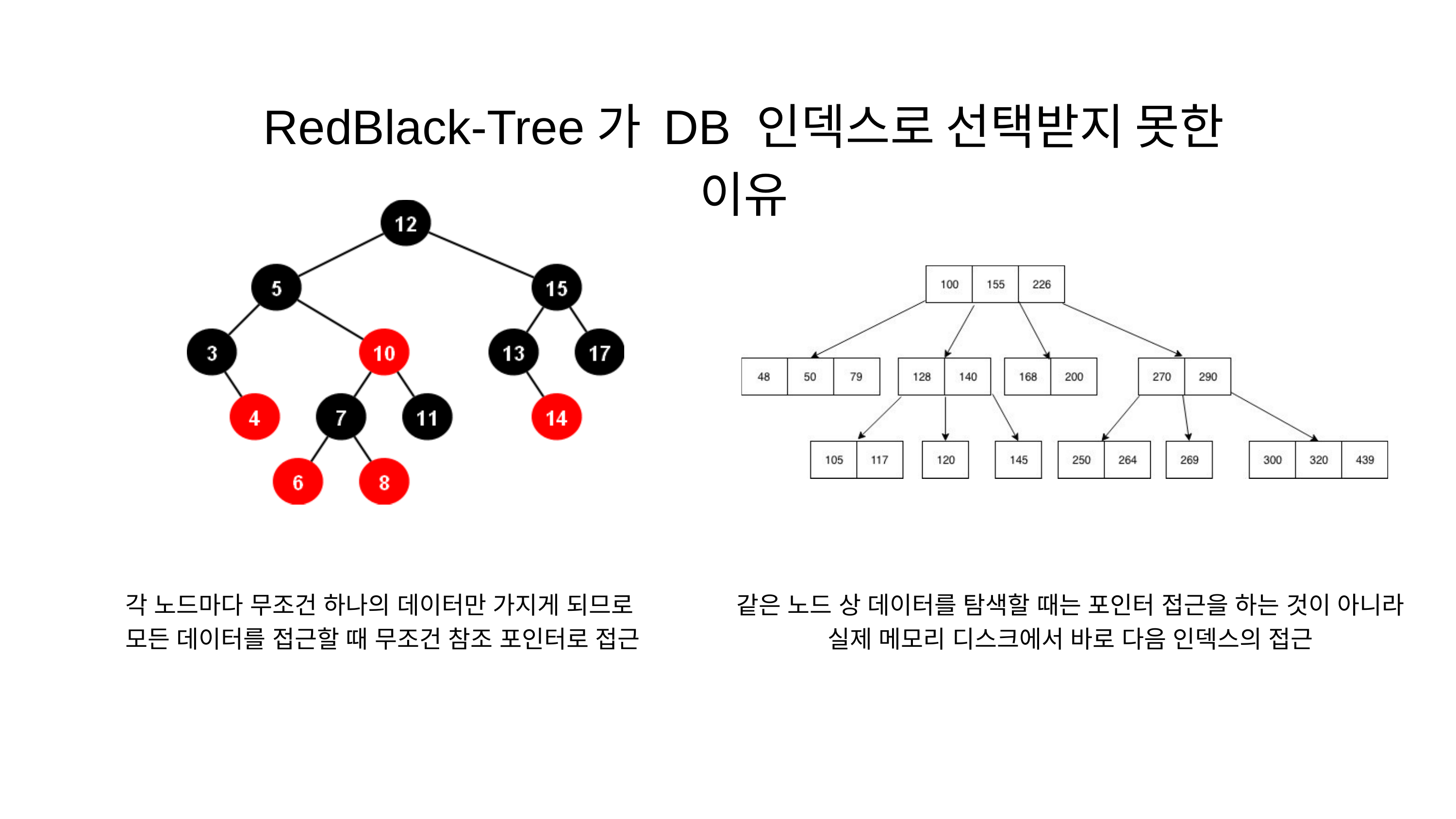

RedBlack-Tree가 DB 인덱스로 선택받지 못한 이유

각 노드마다 무조건 하나의 데이터만 가지게 되므로
모든 데이터를 접근할 때 무조건 참조 포인터로 접근
같은 노드 상 데이터를 탐색할 때는 포인터 접근을 하는 것이 아니라
실제 메모리 디스크에서 바로 다음 인덱스의 접근